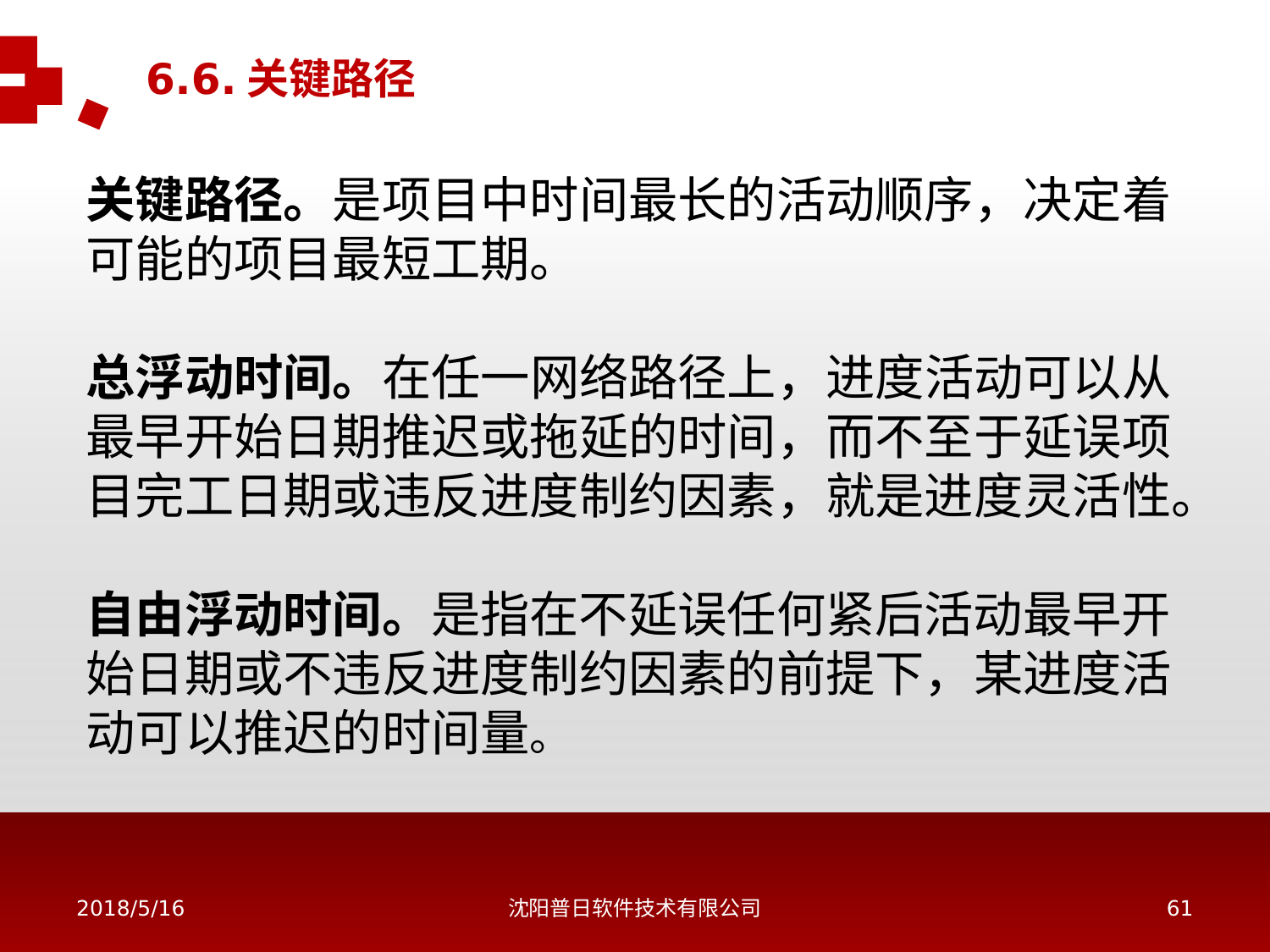

6.6.关键路径
关键路径。是项目中时间最长的活动顺序，决定着可能的项目最短工期。

总浮动时间。在任一网络路径上，进度活动可以从最早开始日期推迟或拖延的时间，而不至于延误项目完工日期或违反进度制约因素，就是进度灵活性。

自由浮动时间。是指在不延误任何紧后活动最早开始日期或不违反进度制约因素的前提下，某进度活动可以推迟的时间量。
2018/5/16
沈阳普日软件技术有限公司
61